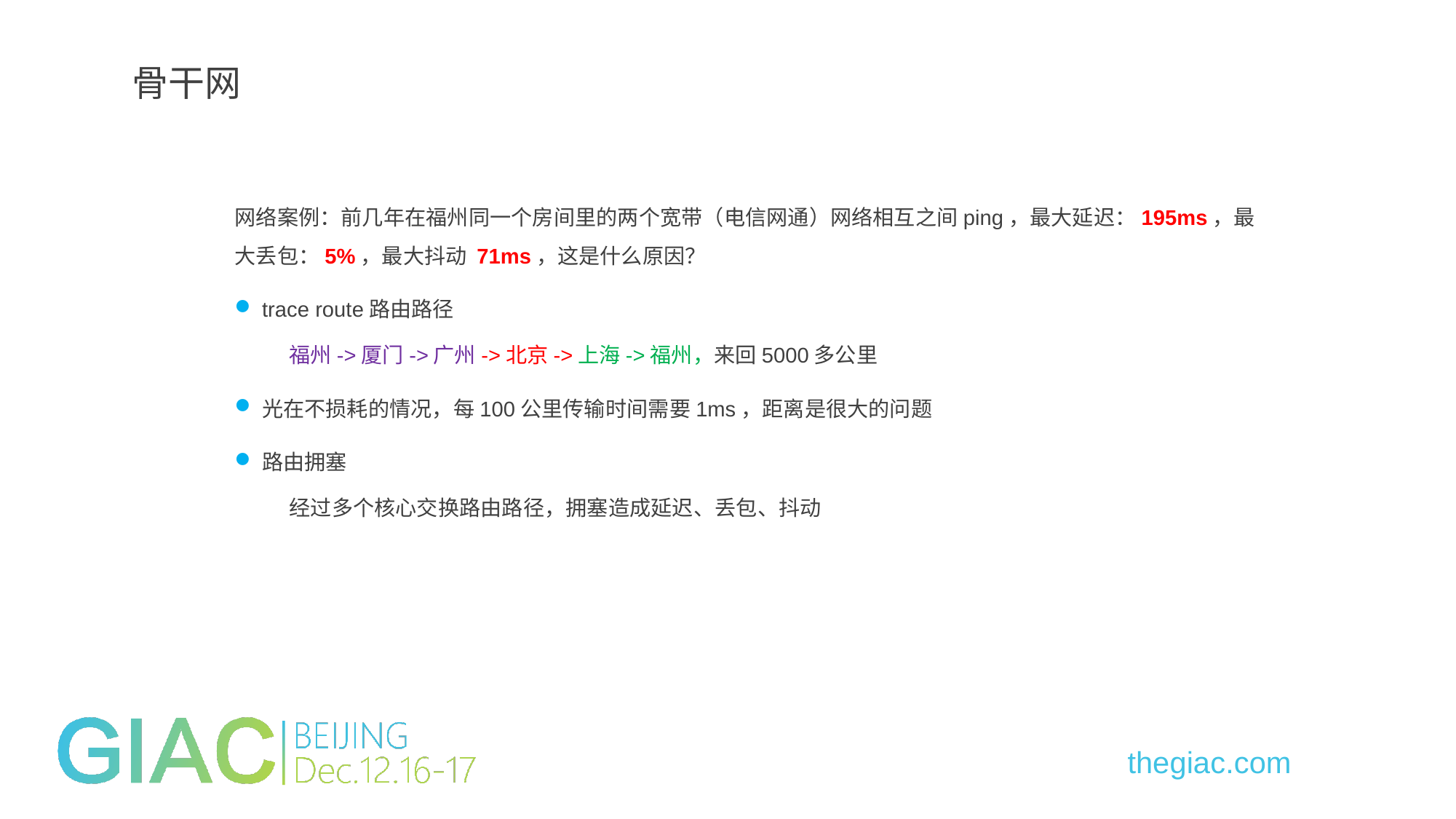

骨干网
网络案例：前几年在福州同一个房间里的两个宽带（电信网通）网络相互之间ping，最大延迟：195ms，最大丢包：5%，最大抖动 71ms，这是什么原因？
trace route路由路径
福州->厦门->广州->北京->上海->福州，来回5000多公里
光在不损耗的情况，每100公里传输时间需要1ms，距离是很大的问题
路由拥塞
经过多个核心交换路由路径，拥塞造成延迟、丢包、抖动